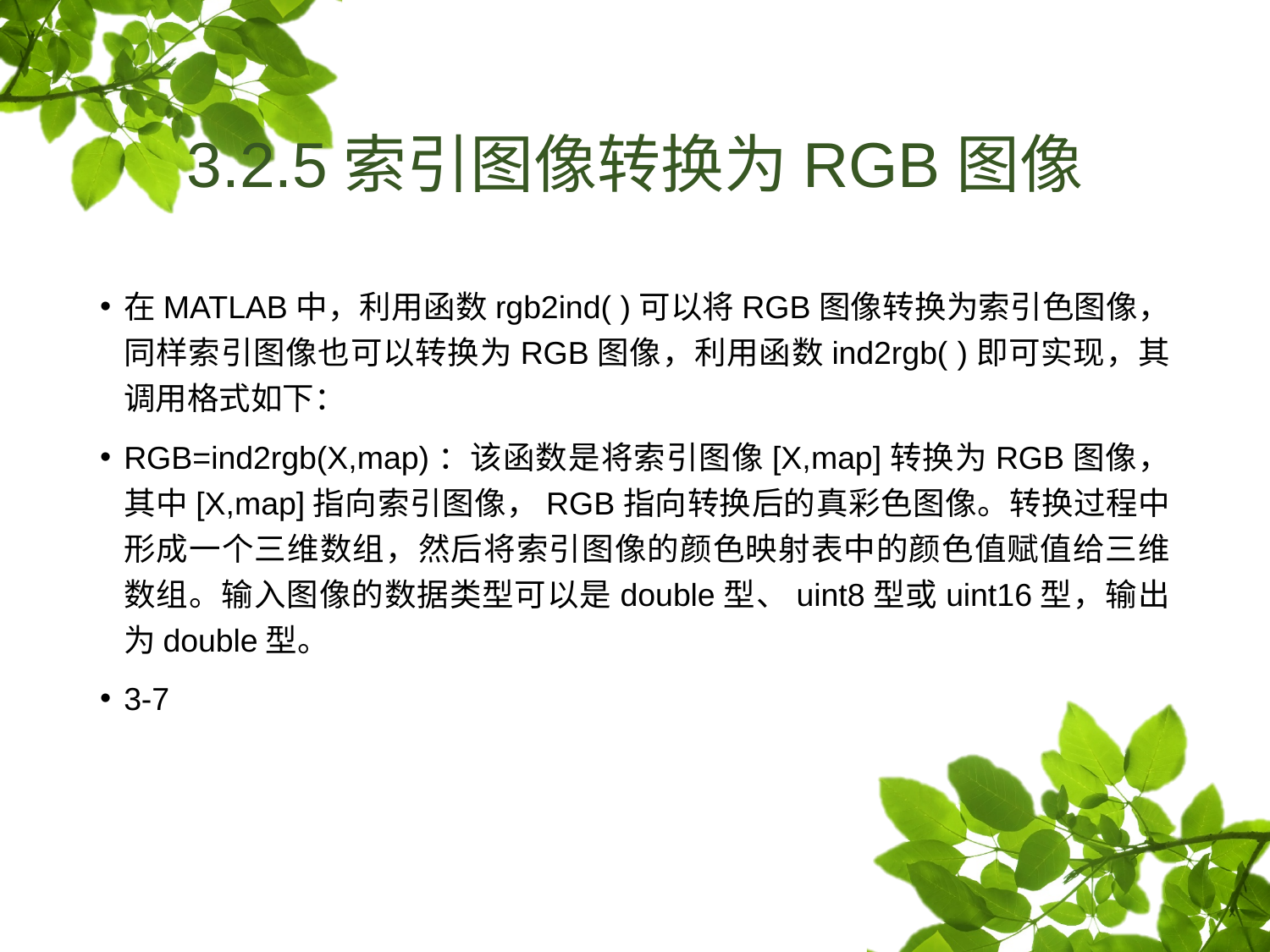

# 3.2.5索引图像转换为RGB图像
在MATLAB中，利用函数rgb2ind( )可以将RGB图像转换为索引色图像，同样索引图像也可以转换为RGB图像，利用函数ind2rgb( )即可实现，其调用格式如下：
RGB=ind2rgb(X,map)：该函数是将索引图像[X,map]转换为RGB图像，其中[X,map]指向索引图像，RGB指向转换后的真彩色图像。转换过程中形成一个三维数组，然后将索引图像的颜色映射表中的颜色值赋值给三维数组。输入图像的数据类型可以是double型、uint8型或uint16型，输出为double型。
3-7